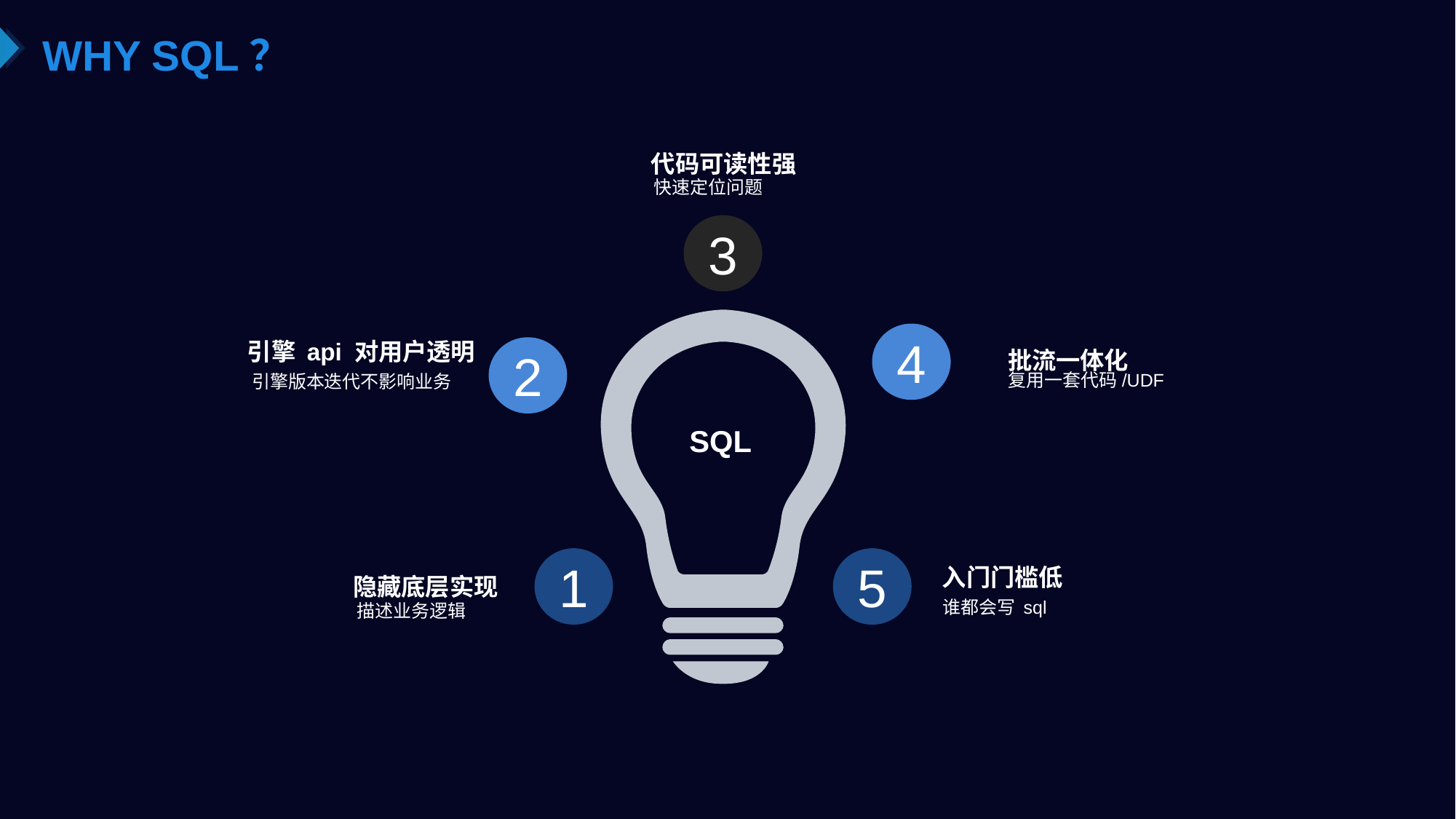

# WHY SQL？
代码可读性强
快速定位问题
3

批流一体化
引擎 api 对用户透明
4
2
复用一套代码/UDF
引擎版本迭代不影响业务
SQL
1
5
隐藏底层实现
入门门槛低
谁都会写 sql
描述业务逻辑